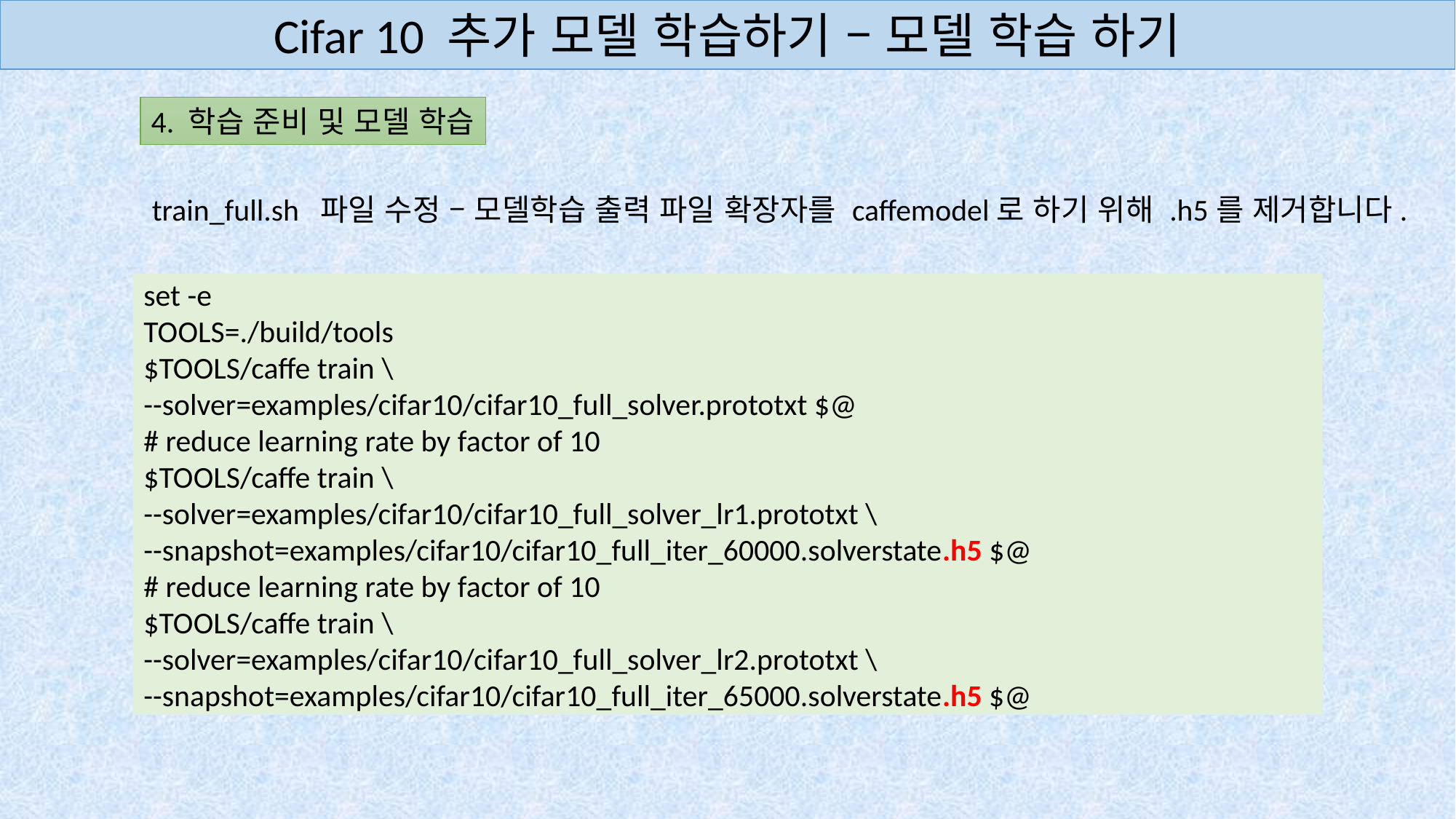

Cifar 10 추가 모델 학습하기 – 모델 학습 하기
4. 학습 준비 및 모델 학습
train_full.sh  파일 수정 – 모델학습 출력 파일 확장자를 caffemodel로 하기 위해 .h5를 제거합니다.
set -e
TOOLS=./build/tools
$TOOLS/caffe train \
--solver=examples/cifar10/cifar10_full_solver.prototxt $@
# reduce learning rate by factor of 10
$TOOLS/caffe train \
--solver=examples/cifar10/cifar10_full_solver_lr1.prototxt \
--snapshot=examples/cifar10/cifar10_full_iter_60000.solverstate.h5 $@
# reduce learning rate by factor of 10
$TOOLS/caffe train \
--solver=examples/cifar10/cifar10_full_solver_lr2.prototxt \
--snapshot=examples/cifar10/cifar10_full_iter_65000.solverstate.h5 $@